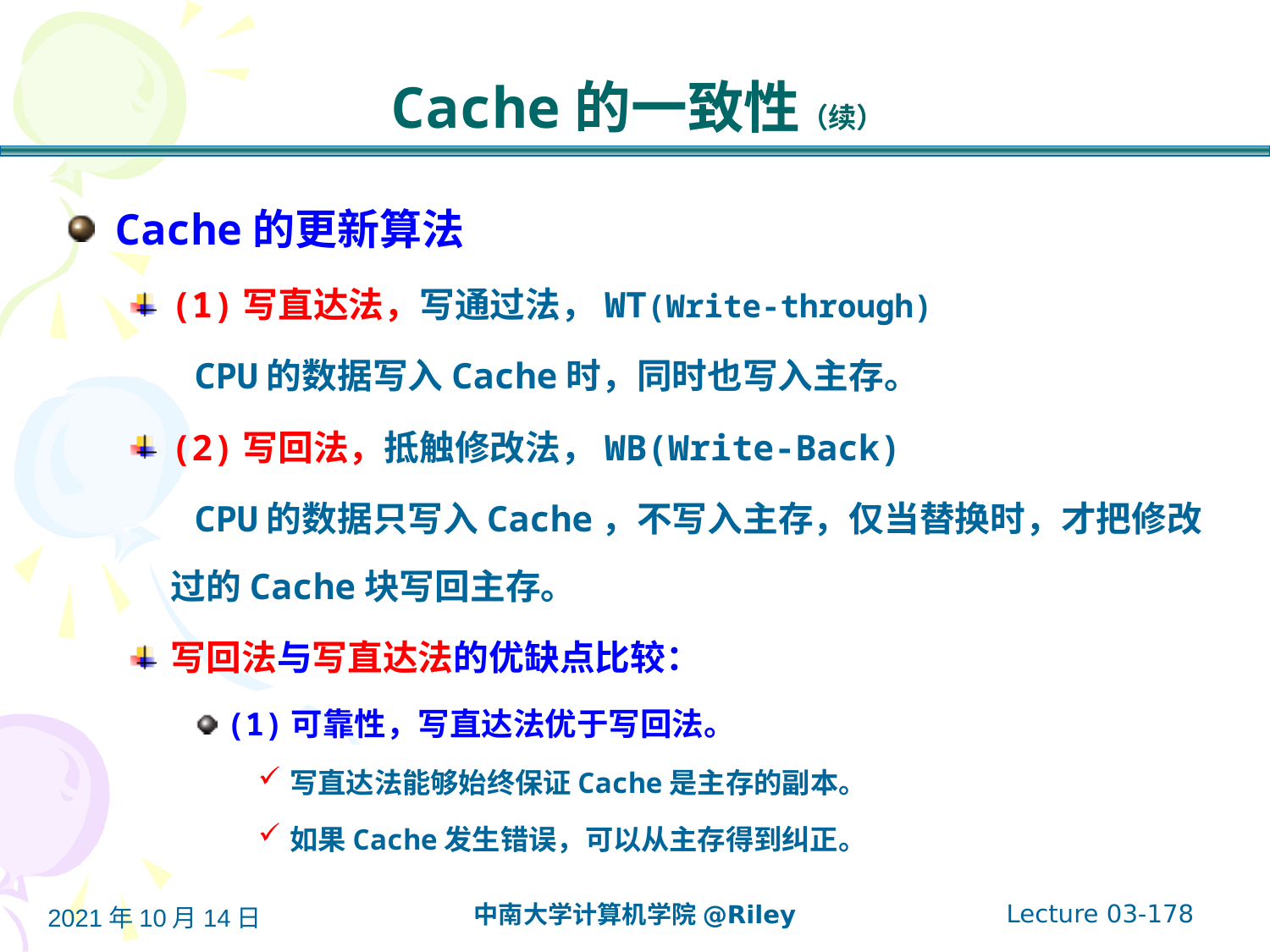

# Cache的一致性（续）
Cache的更新算法
(1)写直达法，写通过法，WT(Write-through)
   CPU的数据写入Cache时，同时也写入主存。
(2)写回法，抵触修改法，WB(Write-Back)
   CPU的数据只写入Cache，不写入主存，仅当替换时，才把修改过的Cache块写回主存。
写回法与写直达法的优缺点比较：
(1)可靠性，写直达法优于写回法。
写直达法能够始终保证Cache是主存的副本。
如果Cache发生错误，可以从主存得到纠正。
Lecture 03-178
中南大学计算机学院@Riley
2021年10月14日